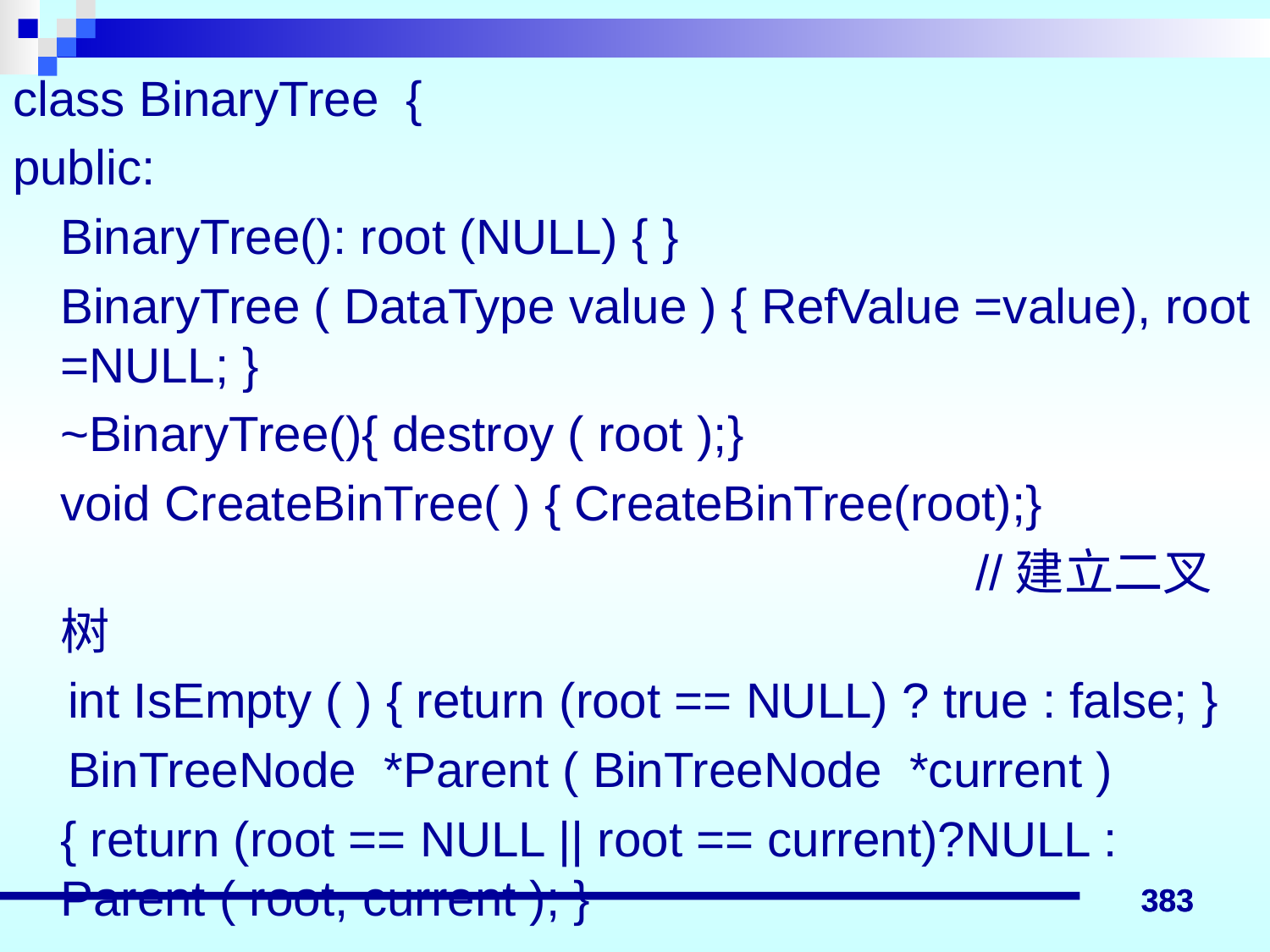

class BinaryTree  {
public:
	BinaryTree(): root (NULL) { }
	BinaryTree ( DataType value ) { RefValue =value), root =NULL; }
	~BinaryTree(){ destroy ( root );}
	void CreateBinTree( ) { CreateBinTree(root);}
                                                                      //建立二叉树
    int IsEmpty ( ) { return (root == NULL) ? true : false; }
    BinTreeNode  *Parent ( BinTreeNode  *current )
	{ return (root == NULL || root == current)?NULL : Parent ( root, current ); }
383
383